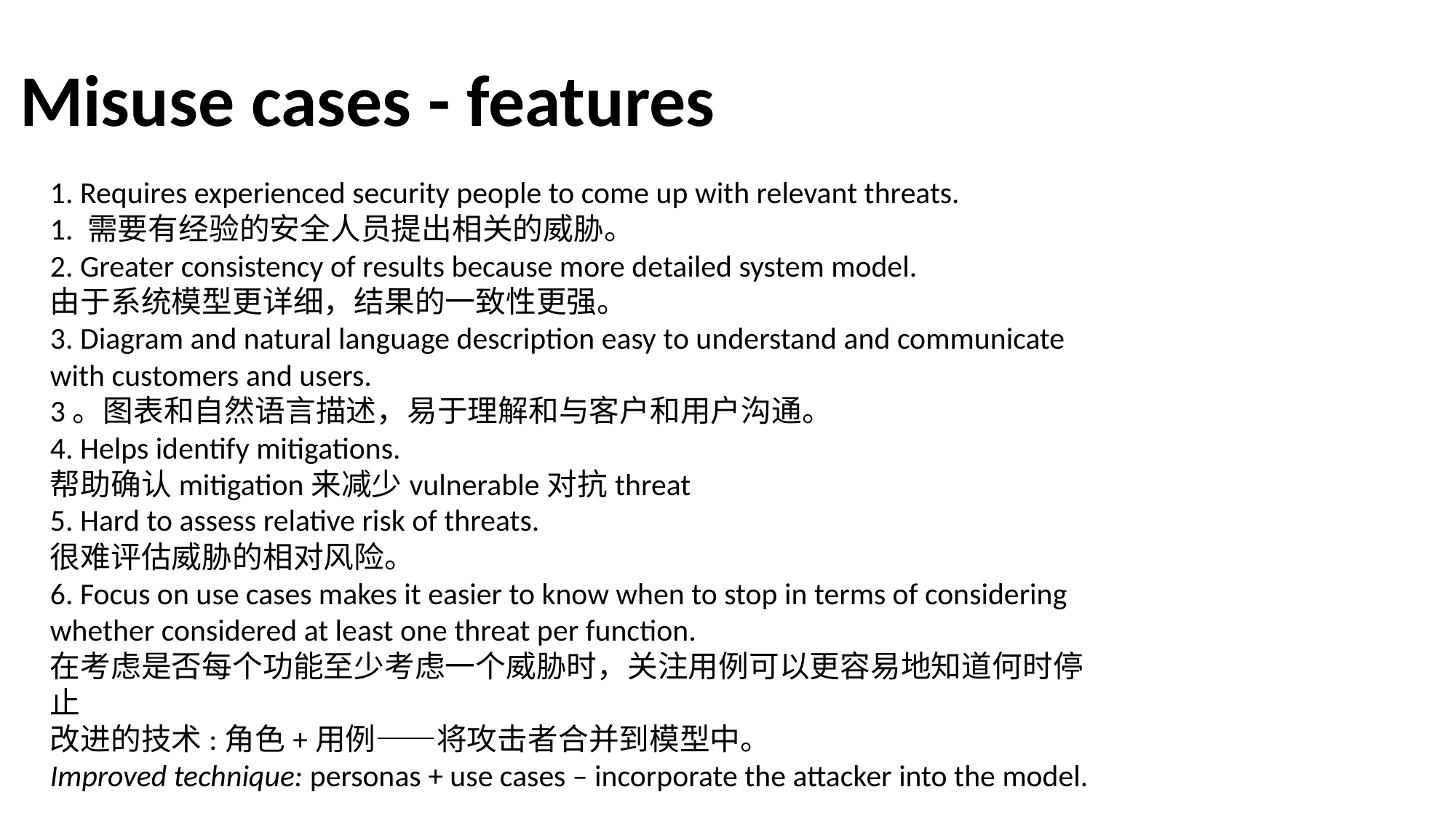

Misuse cases - features
1. Requires experienced security people to come up with relevant threats.
1. 需要有经验的安全人员提出相关的威胁。
2. Greater consistency of results because more detailed system model.
由于系统模型更详细，结果的一致性更强。
3. Diagram and natural language description easy to understand and communicate with customers and users.
3。图表和自然语言描述，易于理解和与客户和用户沟通。
4. Helps identify mitigations.
帮助确认mitigation来减少vulnerable对抗threat
5. Hard to assess relative risk of threats.
很难评估威胁的相对风险。
6. Focus on use cases makes it easier to know when to stop in terms of considering whether considered at least one threat per function.
在考虑是否每个功能至少考虑一个威胁时，关注用例可以更容易地知道何时停止
改进的技术:角色+用例——将攻击者合并到模型中。
Improved technique: personas + use cases – incorporate the attacker into the model.